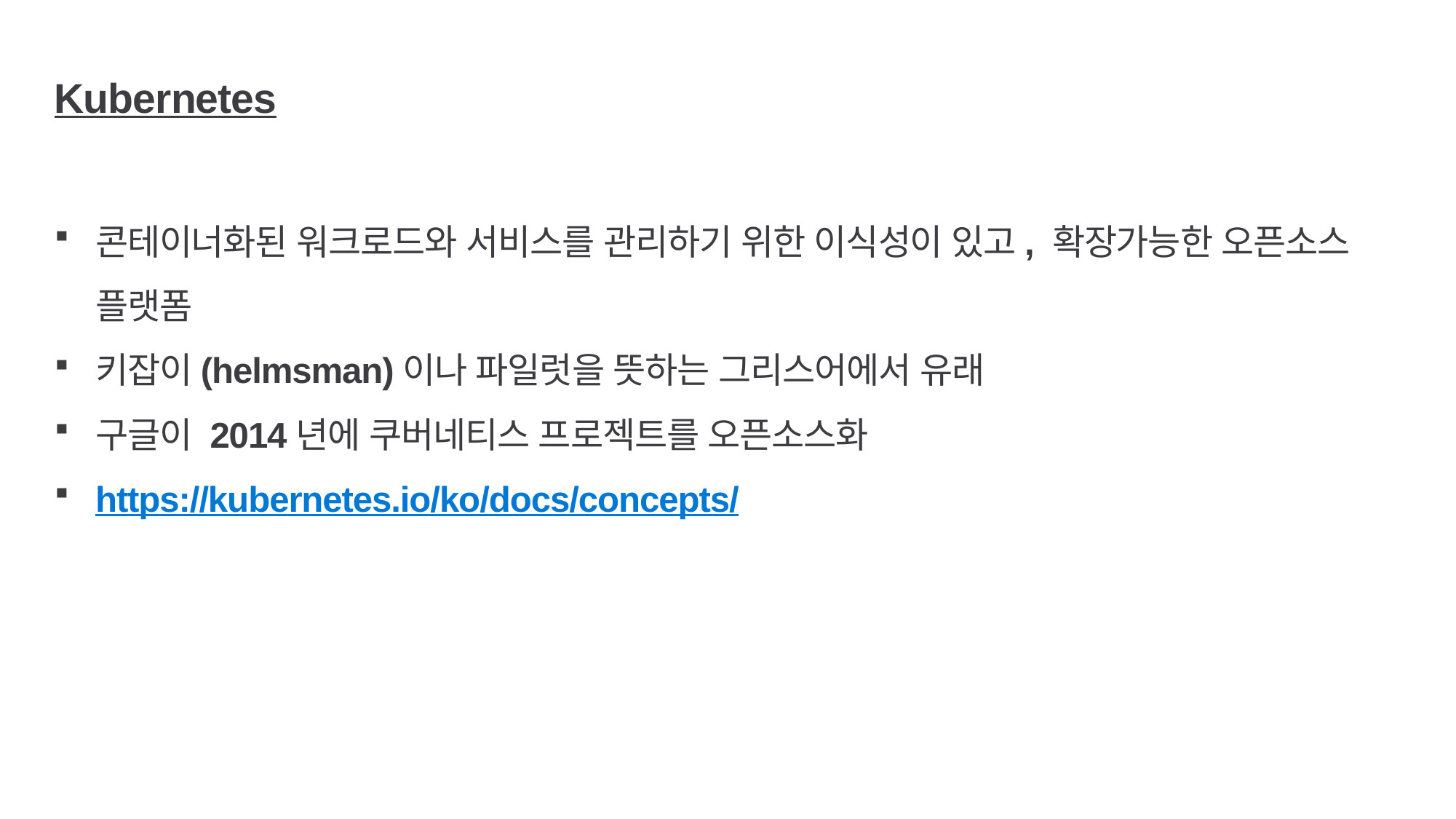

# Kubernetes
콘테이너화된 워크로드와 서비스를 관리하기 위한 이식성이 있고, 확장가능한 오픈소스 플랫폼
키잡이(helmsman)이나 파일럿을 뜻하는 그리스어에서 유래
구글이 2014년에 쿠버네티스 프로젝트를 오픈소스화
https://kubernetes.io/ko/docs/concepts/